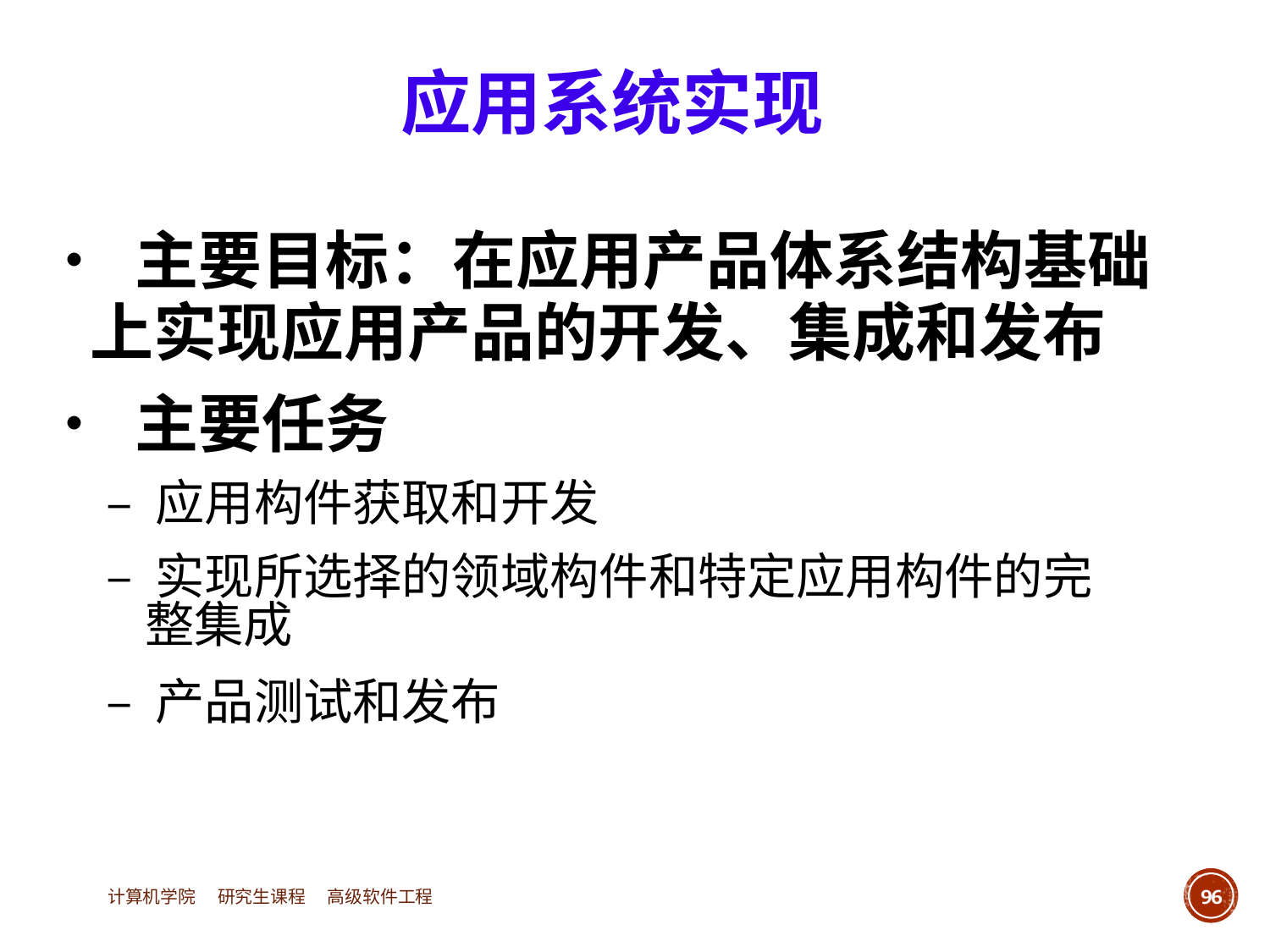

应用系统实现

• 主要目标：在应用产品体系结构基础
	上实现应用产品的开发、集成和发布
• 主要任务
		– 应用构件获取和开发
		– 实现所选择的领域构件和特定应用构件的完
			整集成
		– 产品测试和发布
计算机学院    研究生课程    高级软件工程
96